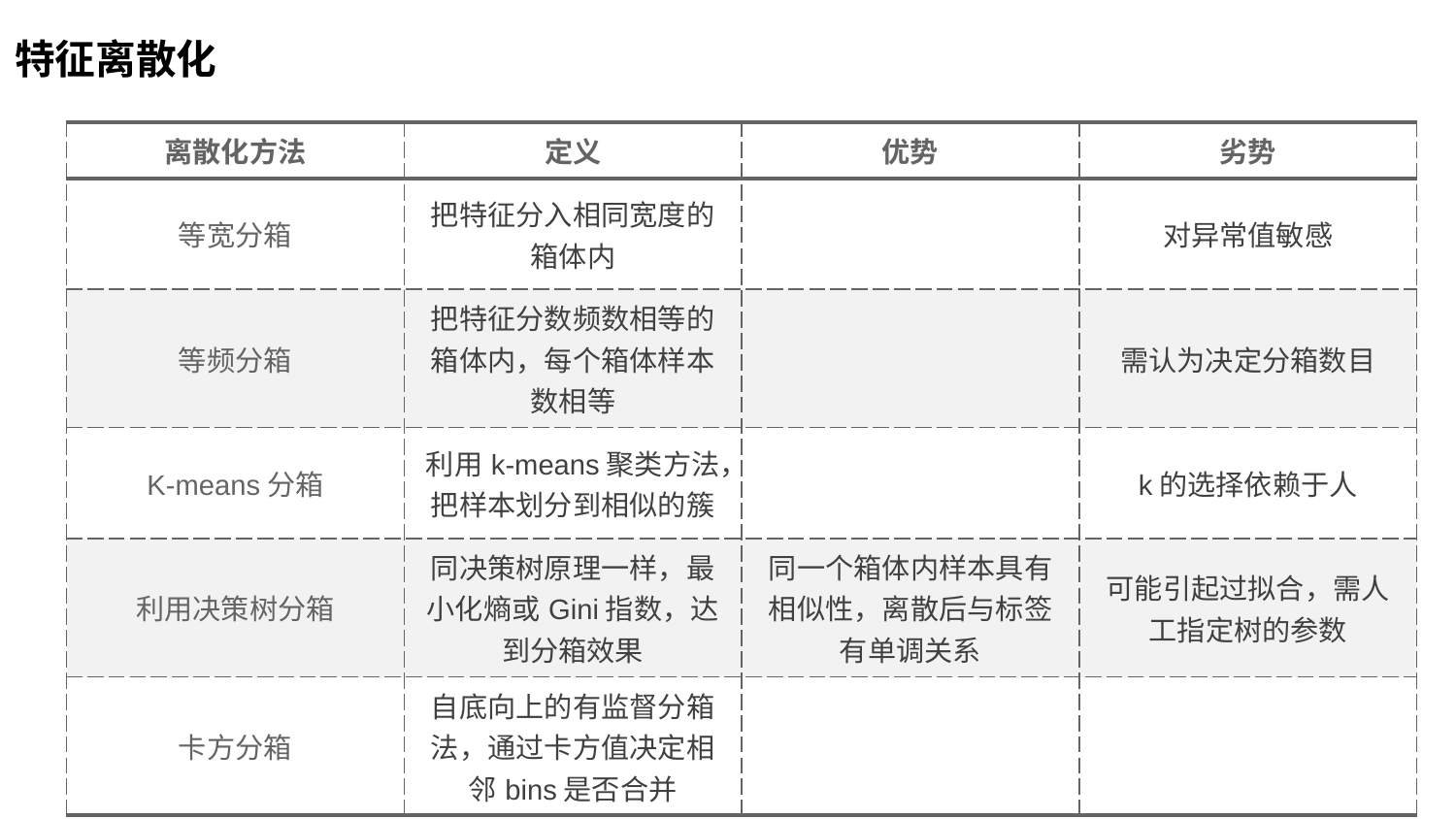

特征离散化
| 离散化方法 | 定义 | 优势 | 劣势 |
| --- | --- | --- | --- |
| 等宽分箱 | 把特征分入相同宽度的箱体内 |  | 对异常值敏感 |
| 等频分箱 | 把特征分数频数相等的箱体内，每个箱体样本数相等 |  | 需认为决定分箱数目 |
| K-means分箱 | 利用k-means聚类方法，把样本划分到相似的簇 |  | k的选择依赖于人 |
| 利用决策树分箱 | 同决策树原理一样，最小化熵或Gini指数，达到分箱效果 | 同一个箱体内样本具有相似性，离散后与标签有单调关系 | 可能引起过拟合，需人工指定树的参数 |
| 卡方分箱 | 自底向上的有监督分箱法，通过卡方值决定相邻bins是否合并 |  |  |